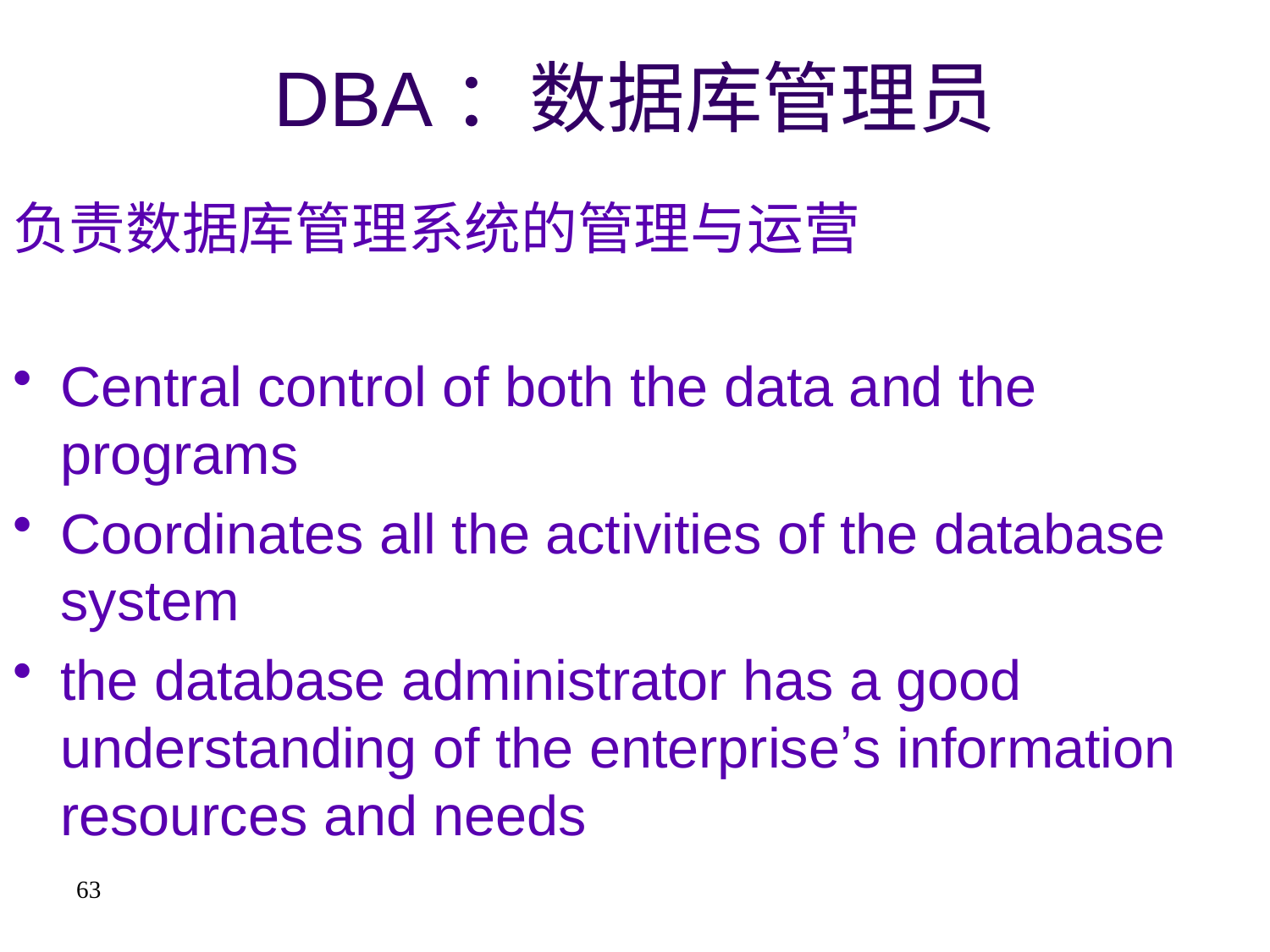

# DBA：数据库管理员
负责数据库管理系统的管理与运营

Central control of both the data and the programs
Coordinates all the activities of the database system
the database administrator has a good understanding of the enterprise’s information resources and needs

63